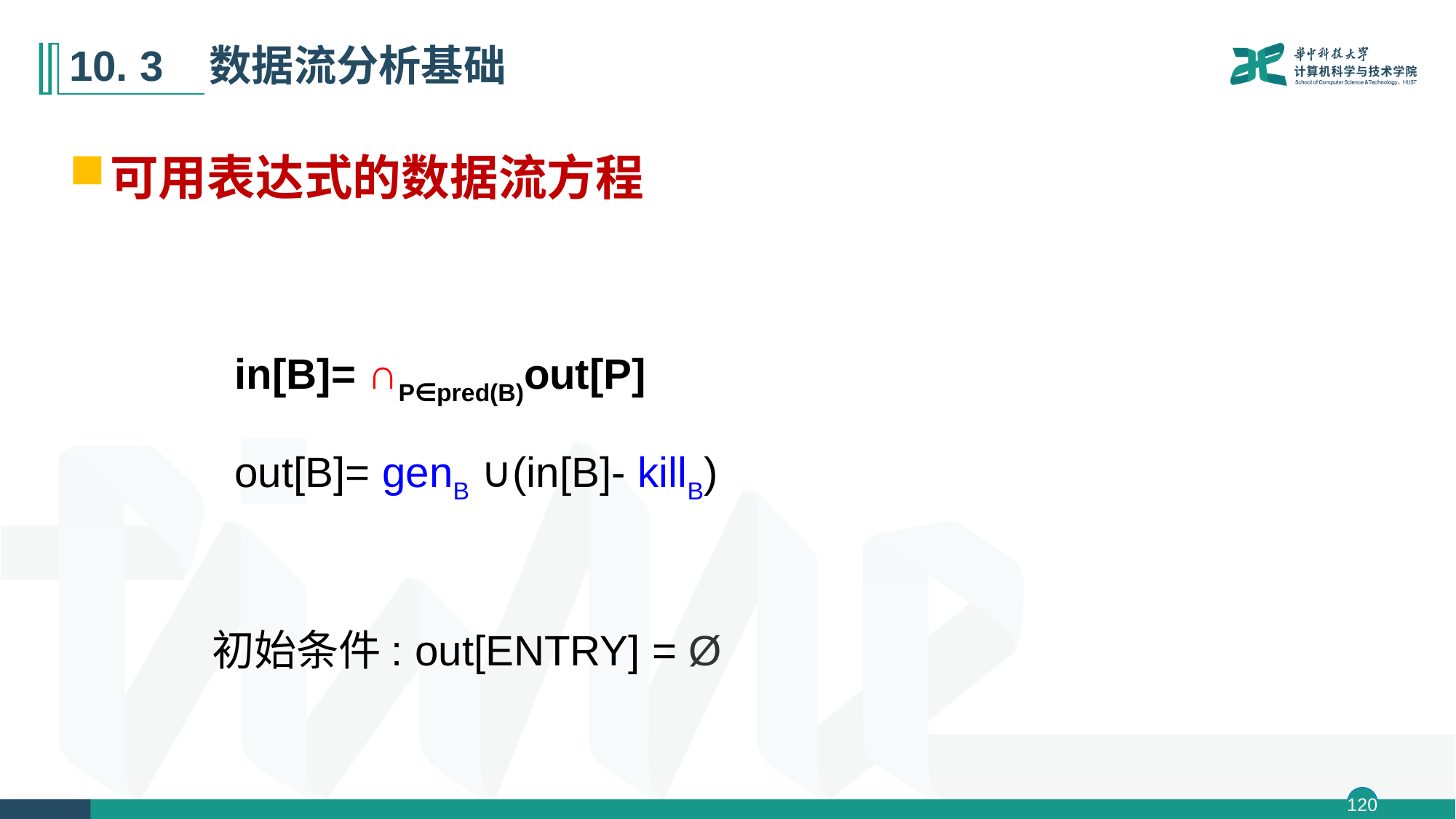

# 10. 3   数据流分析基础
可用表达式的数据流方程

              in[B]= ∩P∈pred(B)out[P]
              out[B]= genB ∪(in[B]- killB)

              初始条件: out[ENTRY] = Ø